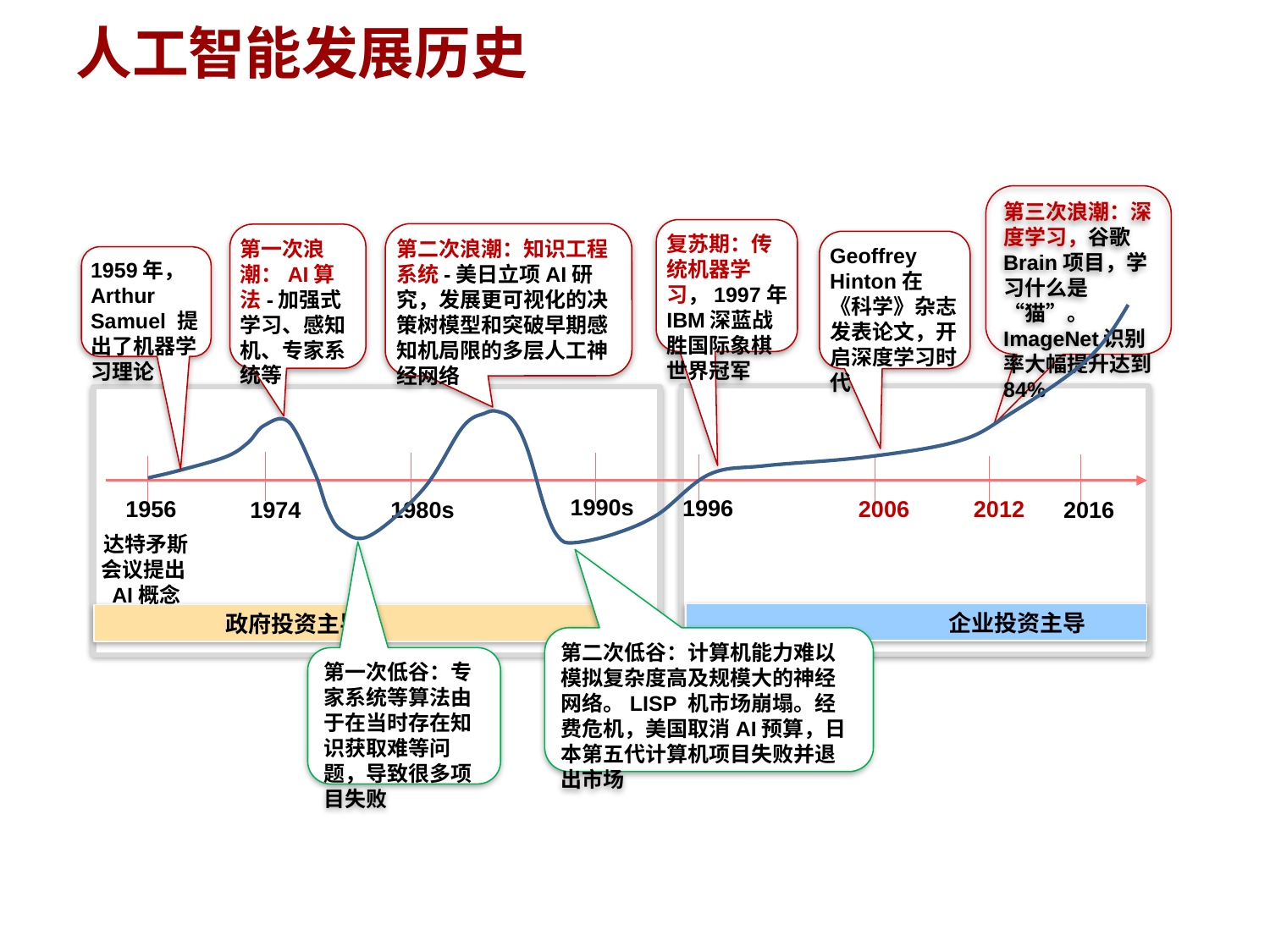

人工智能发展历史
第三次浪潮：深度学习，谷歌Brain项目，学习什么是“猫”。
ImageNet识别率大幅提升达到84%
复苏期：传统机器学习，1997年IBM深蓝战胜国际象棋世界冠军
第二次浪潮：知识工程系统-美日立项AI研究，发展更可视化的决策树模型和突破早期感知机局限的多层人工神经网络
第一次浪潮：AI算法-加强式学习、感知机、专家系统等
Geoffrey Hinton在《科学》杂志发表论文，开启深度学习时代
1959年，Arthur Samuel 提出了机器学习理论

1990s
1996
2006
2012
1956
1980s
2016
1974
达特矛斯会议提出AI概念

                                     企业投资主导
                      政府投资主导
第二次低谷：计算机能力难以模拟复杂度高及规模大的神经网络。LISP 机市场崩塌。经费危机，美国取消AI预算，日本第五代计算机项目失败并退出市场
第一次低谷：专家系统等算法由于在当时存在知识获取难等问题，导致很多项目失败